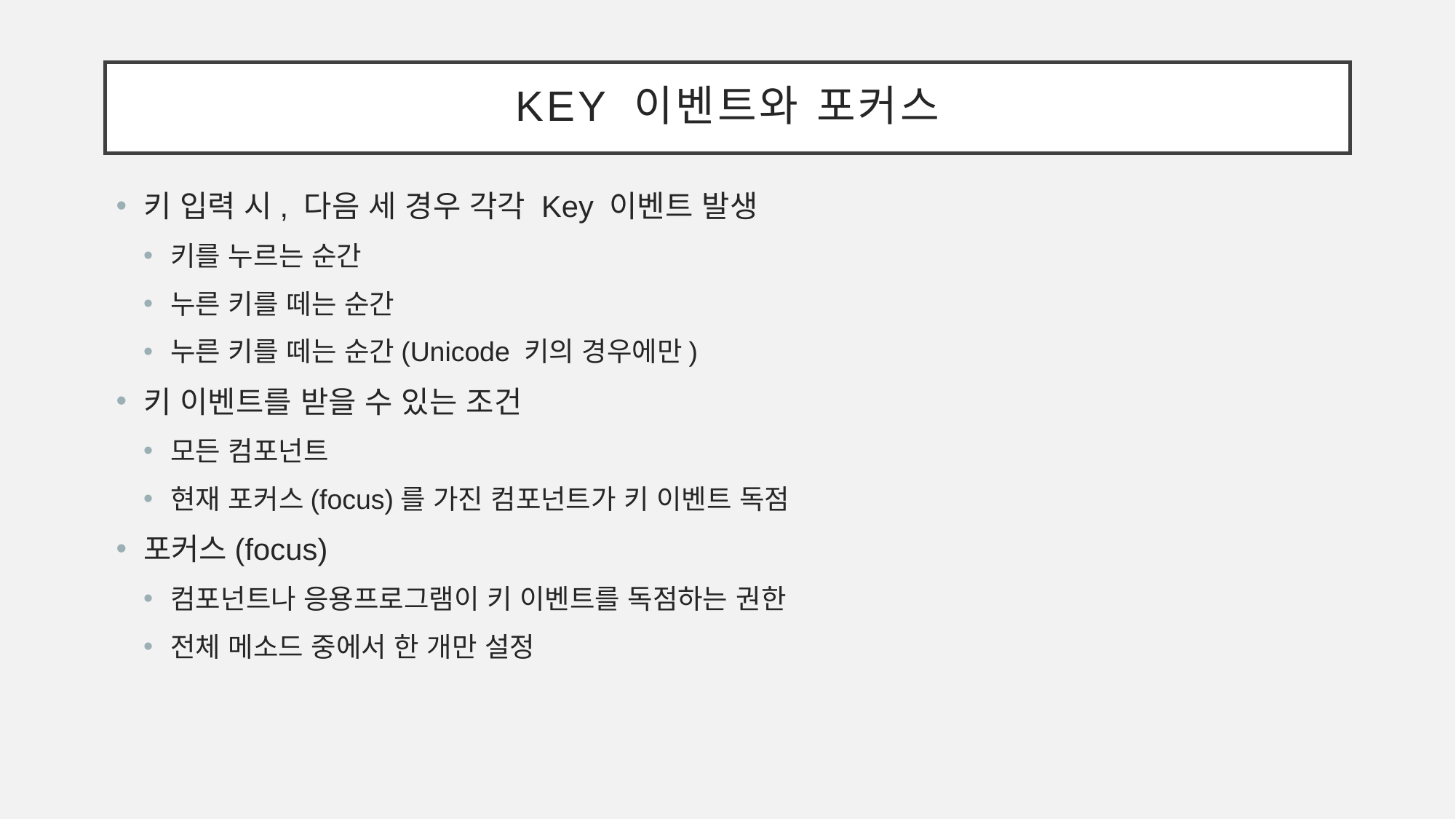

# Key 이벤트와 포커스
키 입력 시, 다음 세 경우 각각 Key 이벤트 발생
키를 누르는 순간
누른 키를 떼는 순간
누른 키를 떼는 순간(Unicode 키의 경우에만)
키 이벤트를 받을 수 있는 조건
모든 컴포넌트
현재 포커스(focus)를 가진 컴포넌트가 키 이벤트 독점
포커스(focus)
컴포넌트나 응용프로그램이 키 이벤트를 독점하는 권한
전체 메소드 중에서 한 개만 설정